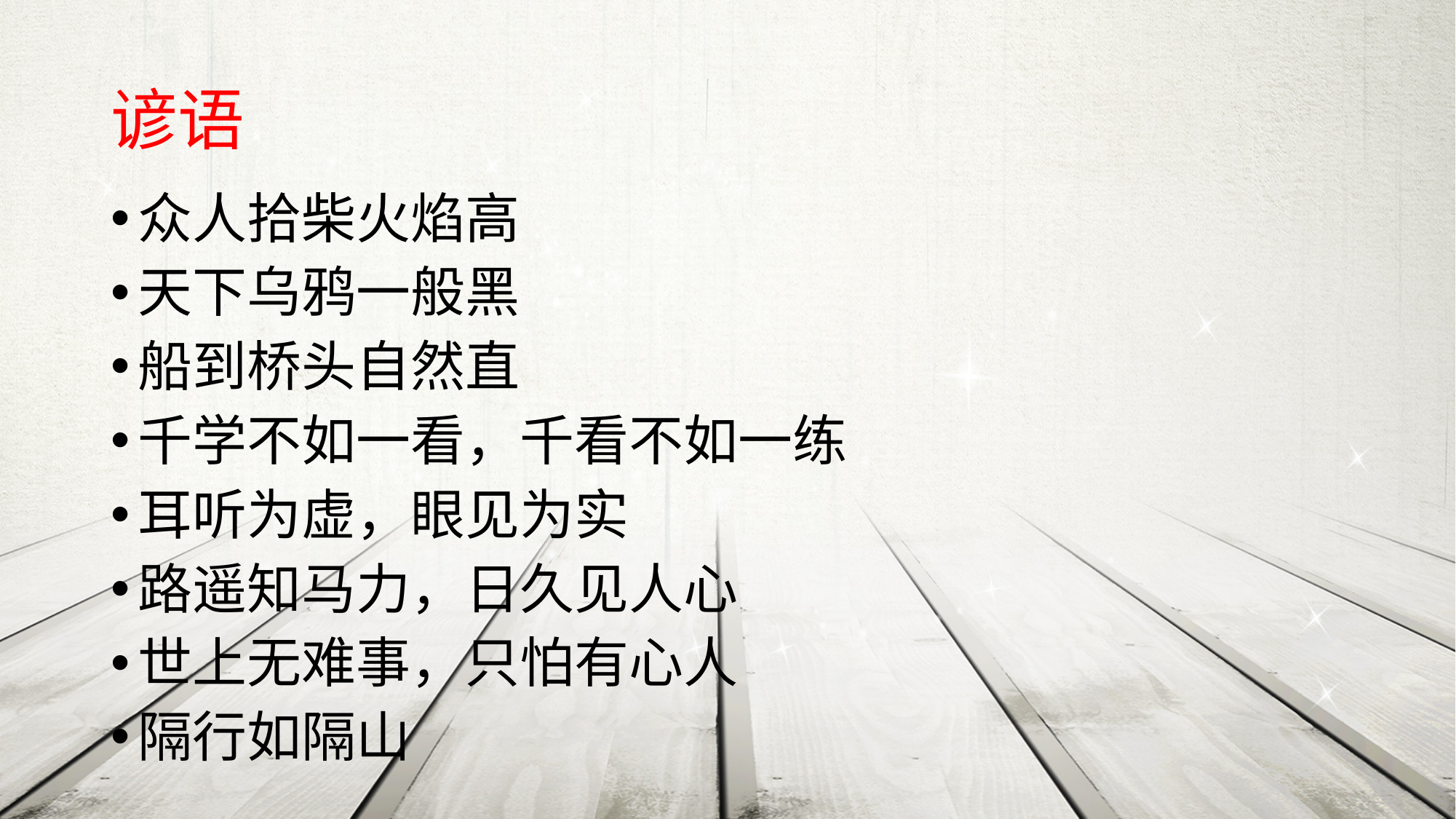

# 谚语
众人拾柴火焰高
天下乌鸦一般黑
船到桥头自然直
千学不如一看，千看不如一练
耳听为虚，眼见为实
路遥知马力，日久见人心
世上无难事，只怕有心人
隔行如隔山